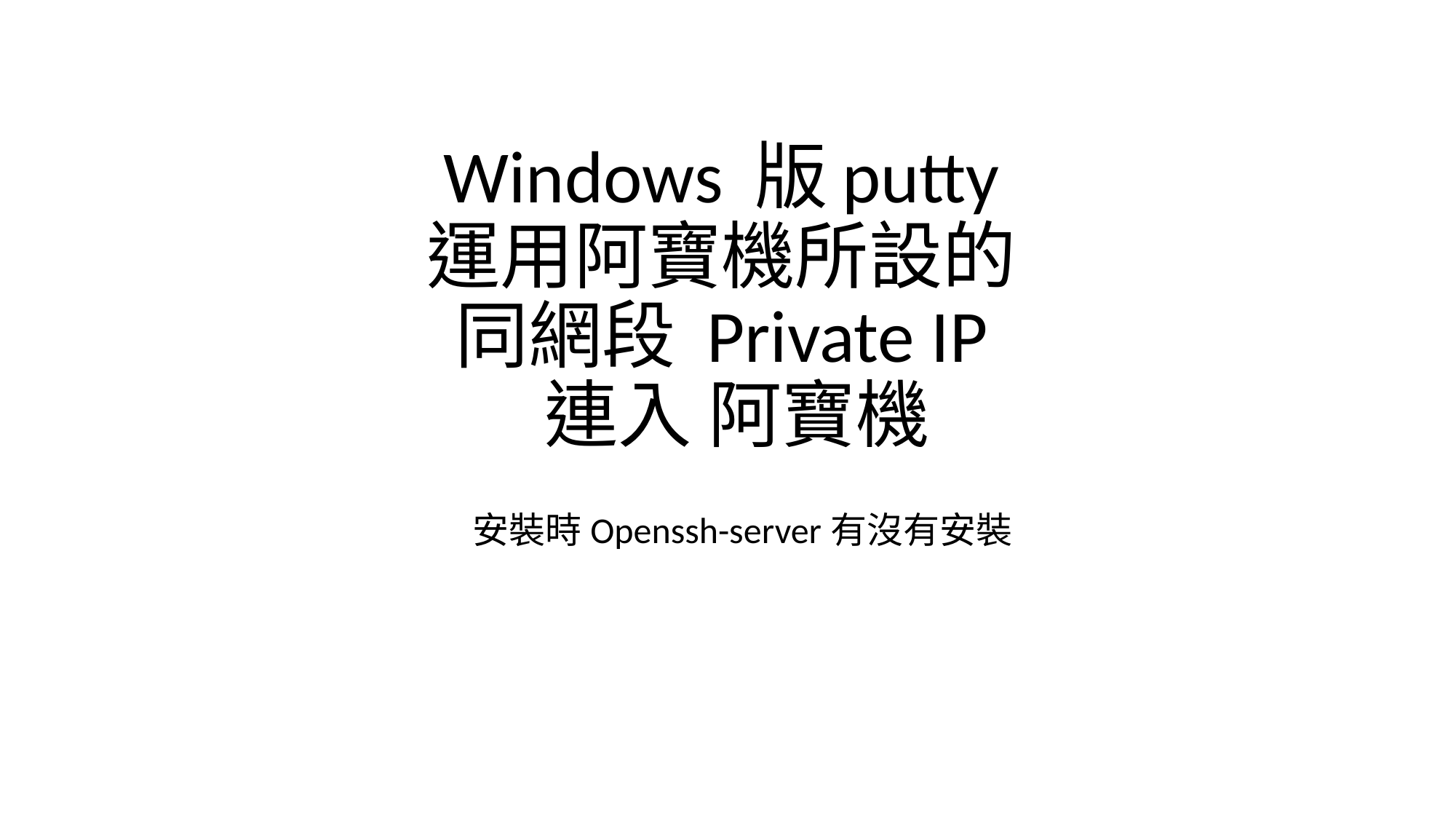

# Windows 版putty 運用阿寶機所設的 同網段 Private IP 連入 阿寶機
安裝時Openssh-server有沒有安裝